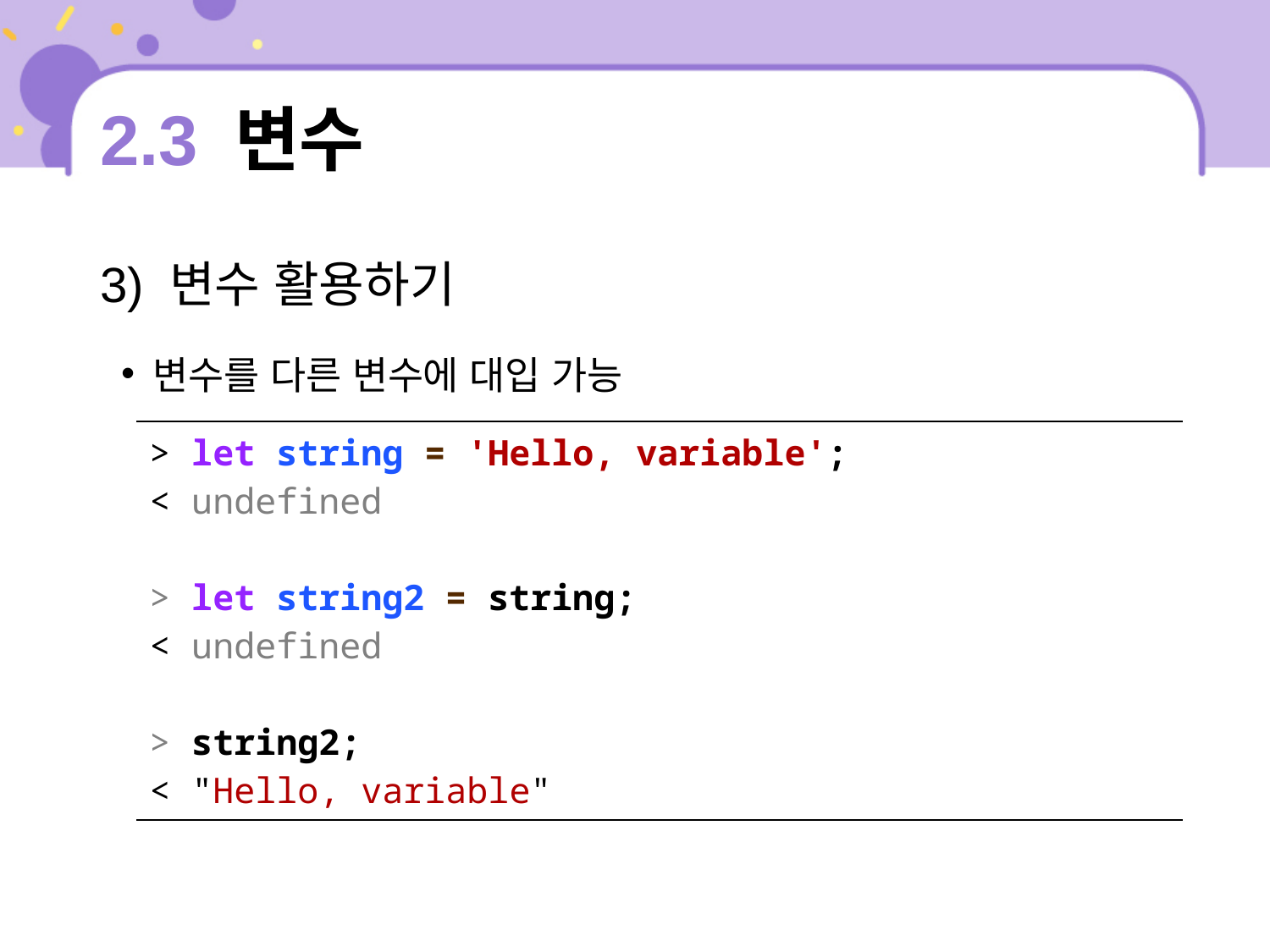

# 2.3 변수
3) 변수 활용하기

변수를 다른 변수에 대입 가능

| > let string = 'Hello, variable'; < undefined > let string2 = string; < undefined > string2; < "Hello, variable" |
| --- |